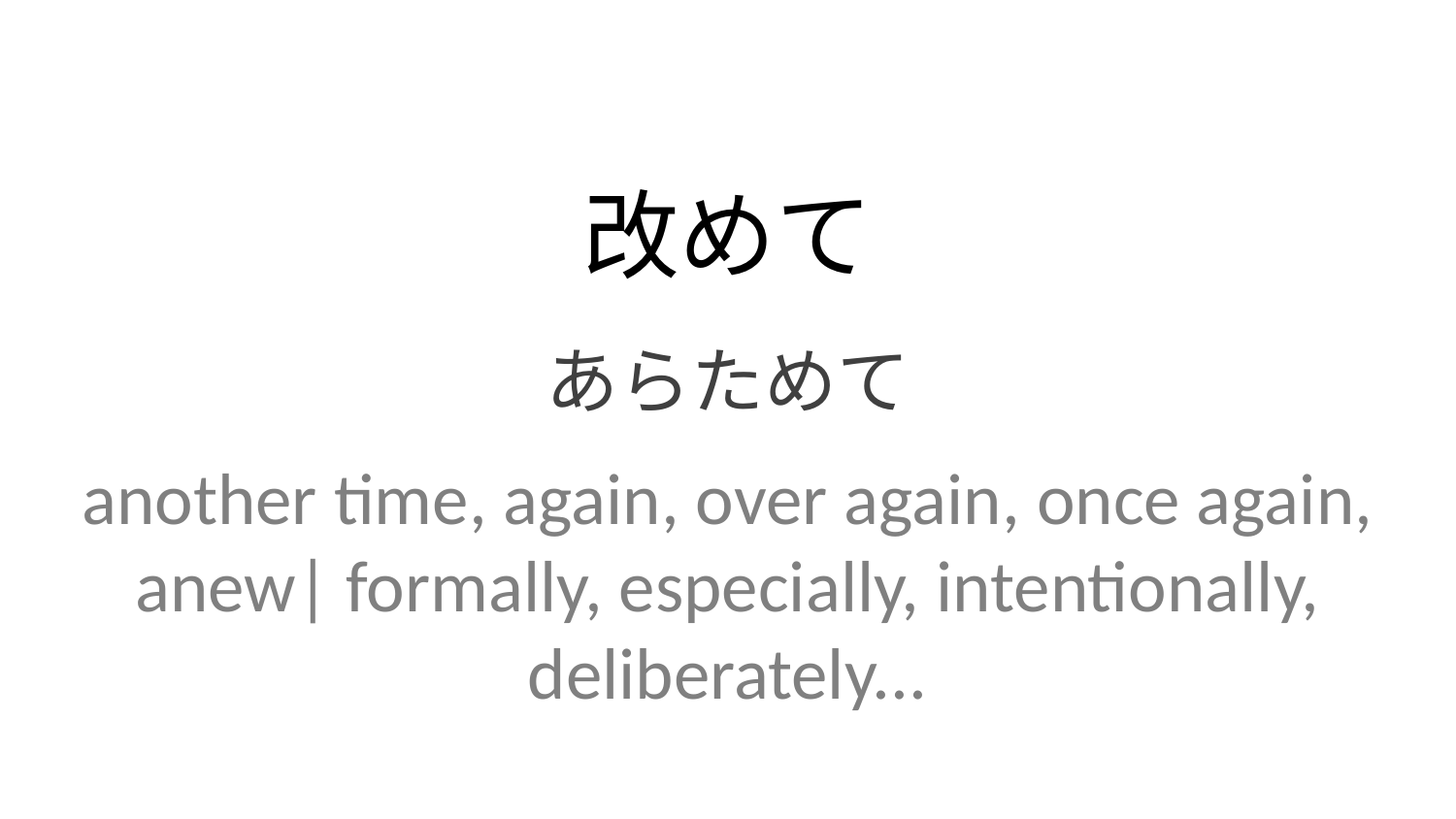

改めて

あらためて
another time, again, over again, once again, anew| formally, especially, intentionally, deliberately...